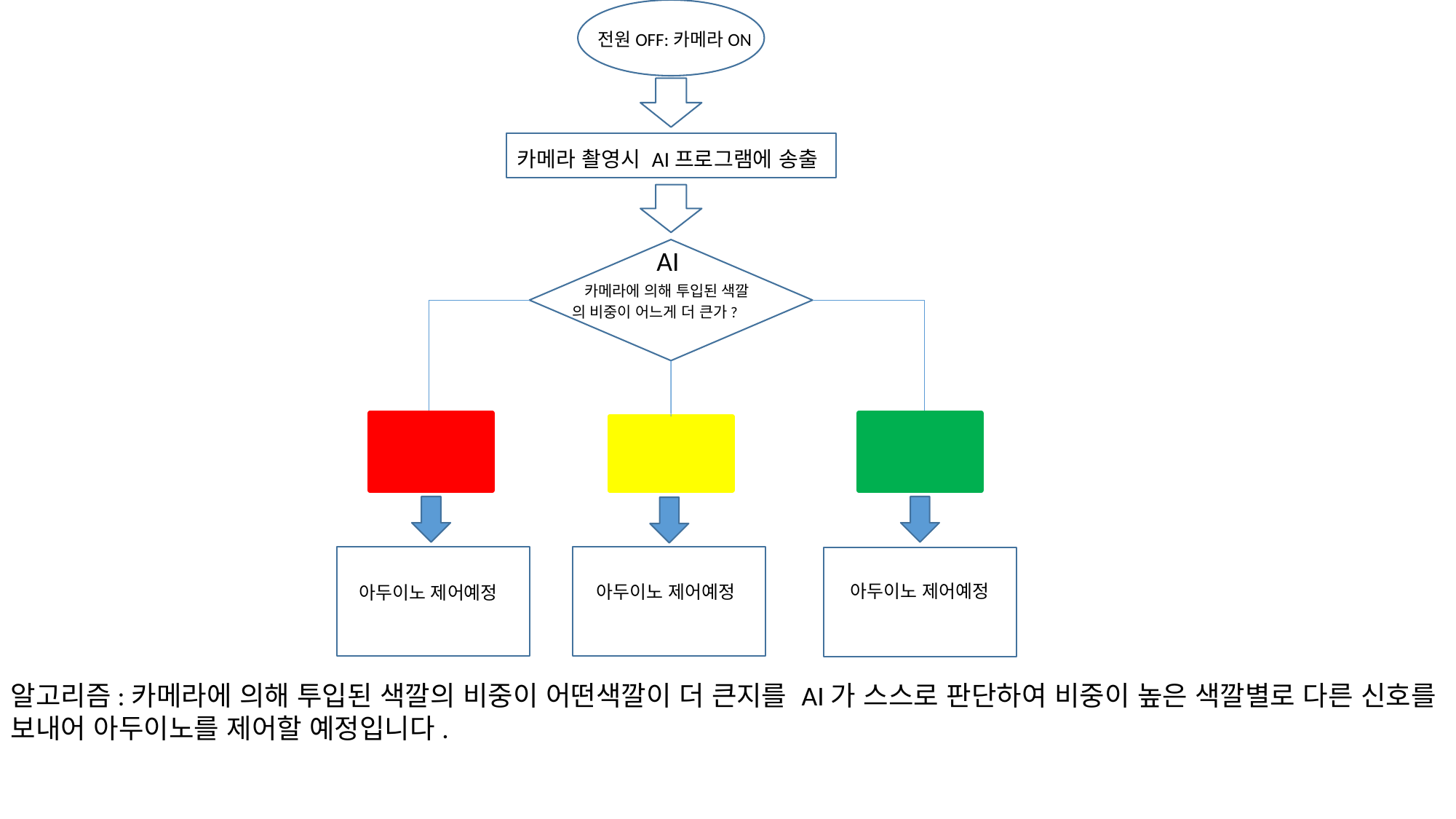

전원OFF:카메라ON

카메라 촬영시 AI프로그램에 송출

          AI

 카메라에 의해 투입된 색깔 의 비중이 어느게 더 큰가?

 아두이노 제어예정

 아두이노 제어예정

 아두이노 제어예정

알고리즘:카메라에 의해 투입된 색깔의 비중이 어떤색깔이 더 큰지를 AI가 스스로 판단하여 비중이 높은 색깔별로 다른 신호를 보내어 아두이노를 제어할 예정입니다.